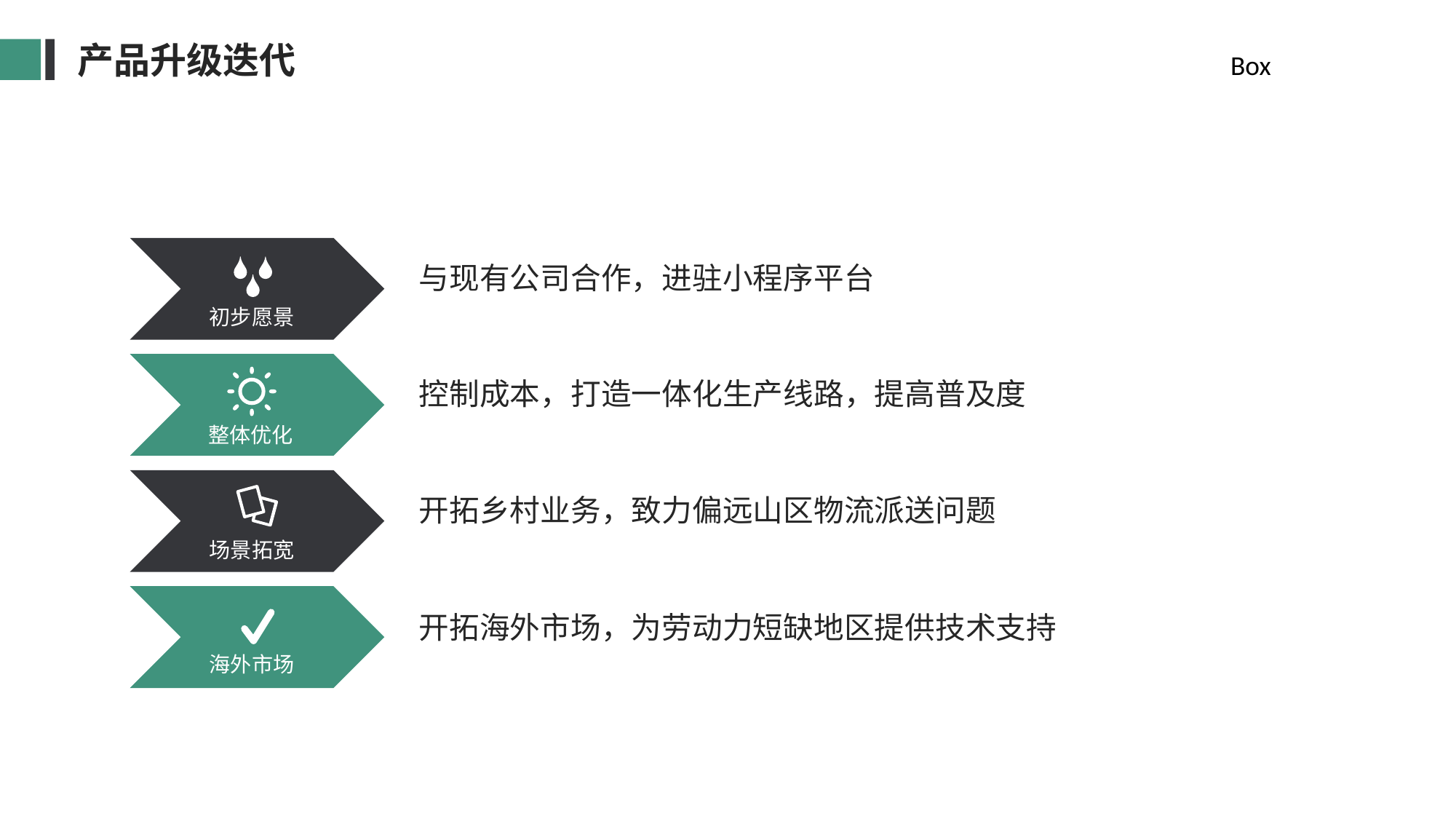

产品升级迭代

Box

与现有公司合作，进驻小程序平台

初步愿景

控制成本，打造一体化生产线路，提高普及度
整体优化

开拓乡村业务，致力偏远山区物流派送问题

场景拓宽

开拓海外市场，为劳动力短缺地区提供技术支持

海外市场